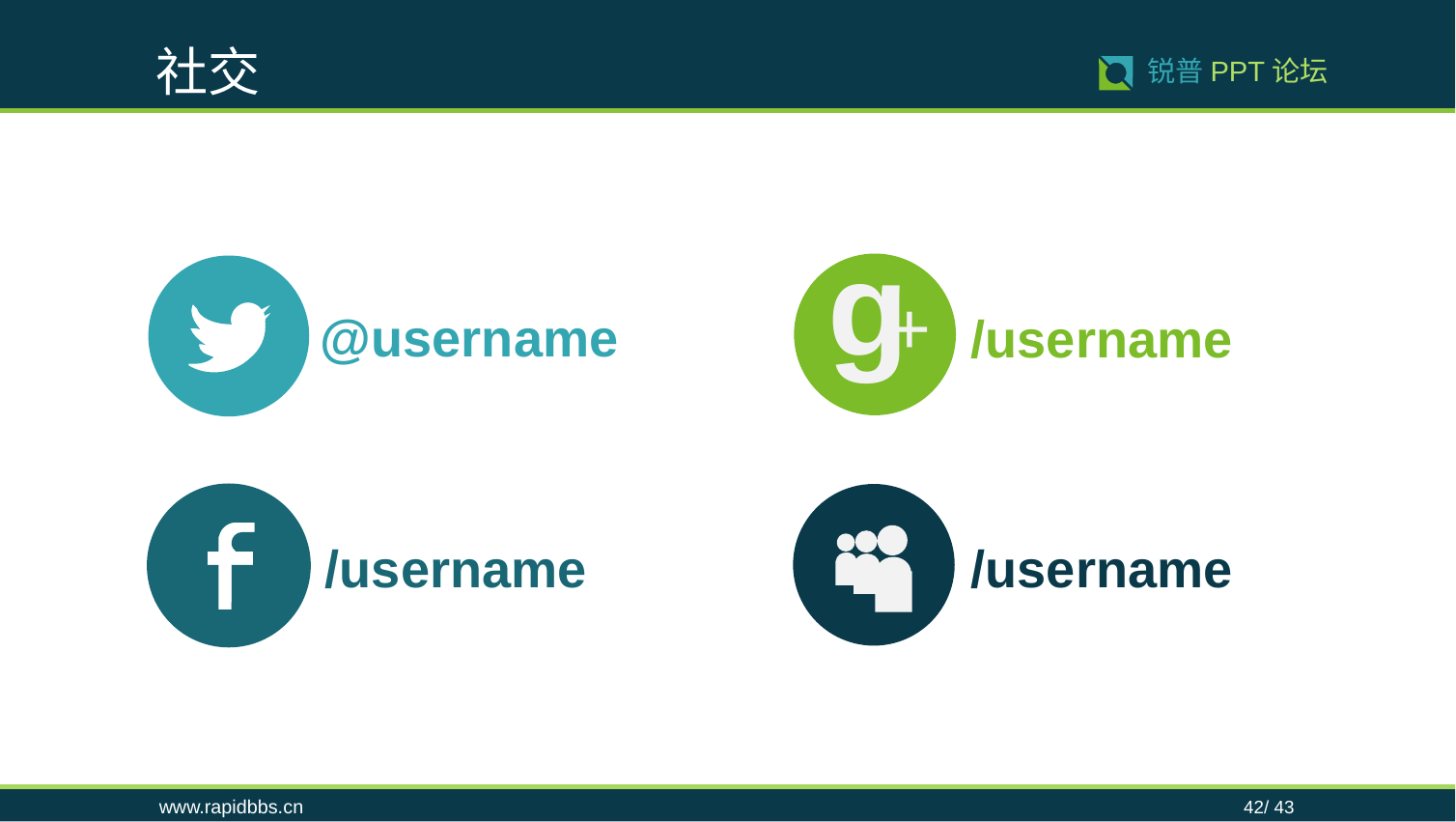

社交

42/ 43

锐普PPT论坛
g
+

@username
/username

/username
/username
www.rapidbbs.cn